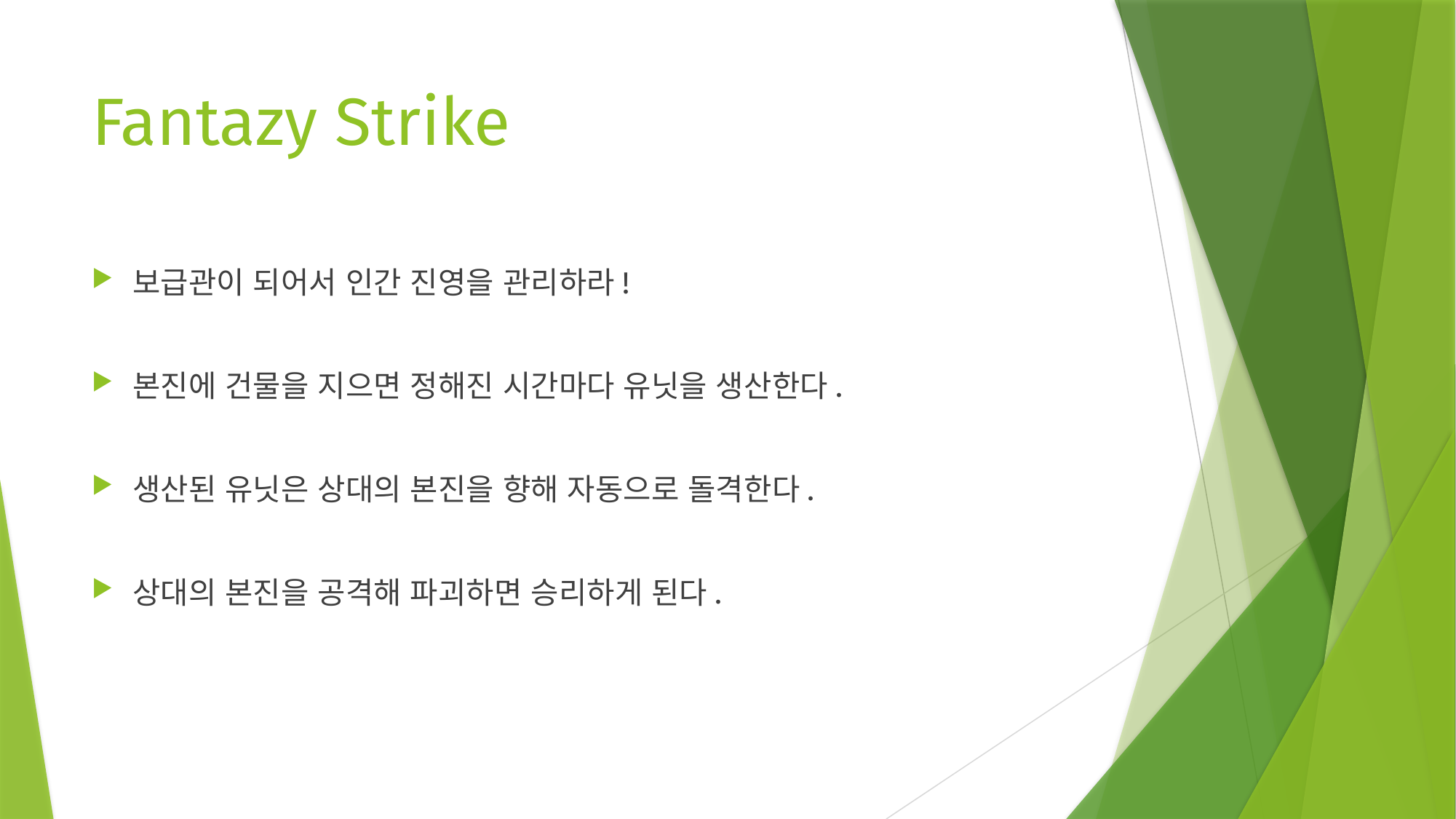

# Fantazy Strike
보급관이 되어서 인간 진영을 관리하라!

본진에 건물을 지으면 정해진 시간마다 유닛을 생산한다.

생산된 유닛은 상대의 본진을 향해 자동으로 돌격한다.

상대의 본진을 공격해 파괴하면 승리하게 된다.